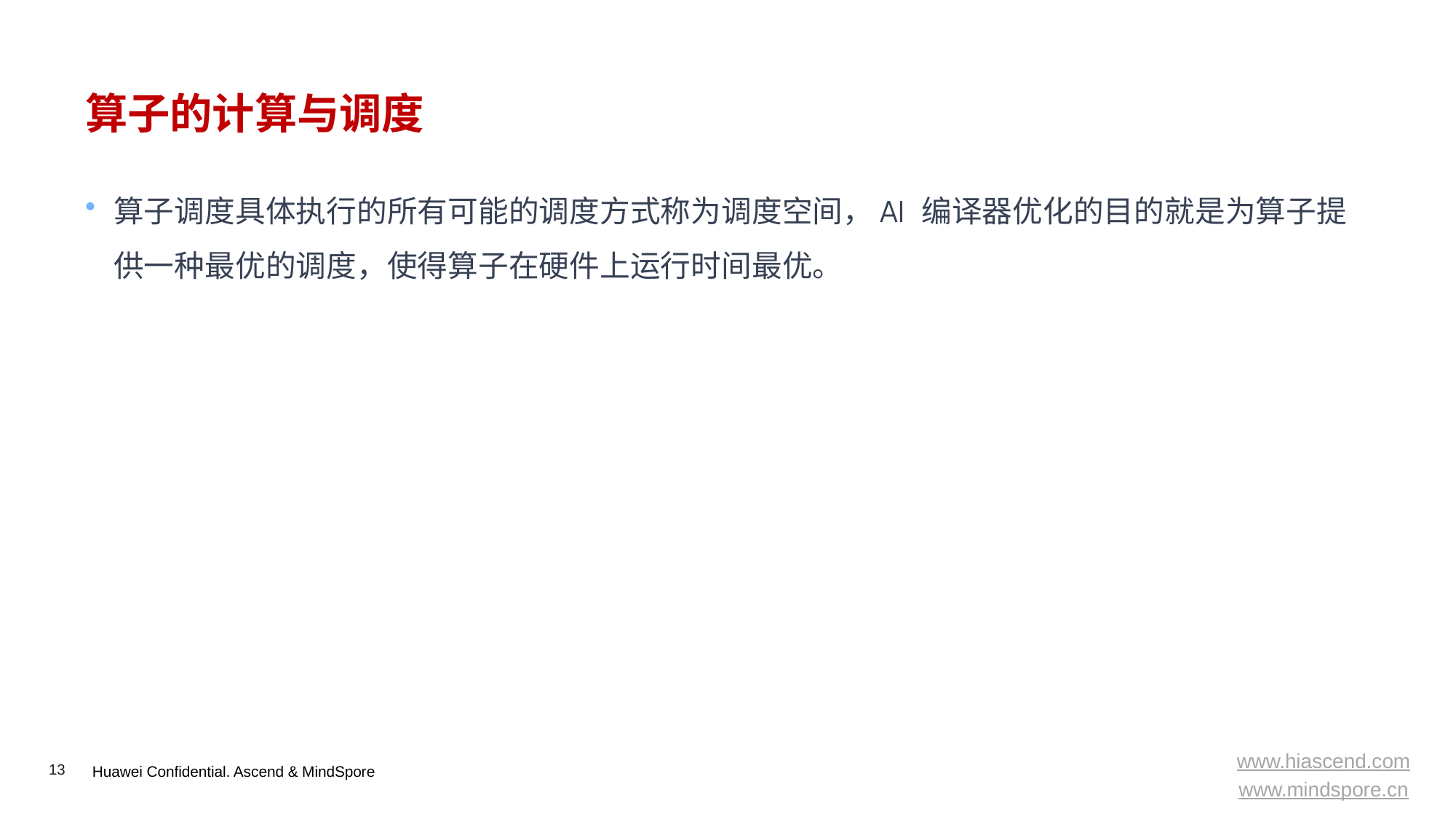

# 算子的计算与调度
算子调度具体执行的所有可能的调度方式称为调度空间，AI 编译器优化的目的就是为算子提供一种最优的调度，使得算子在硬件上运行时间最优。